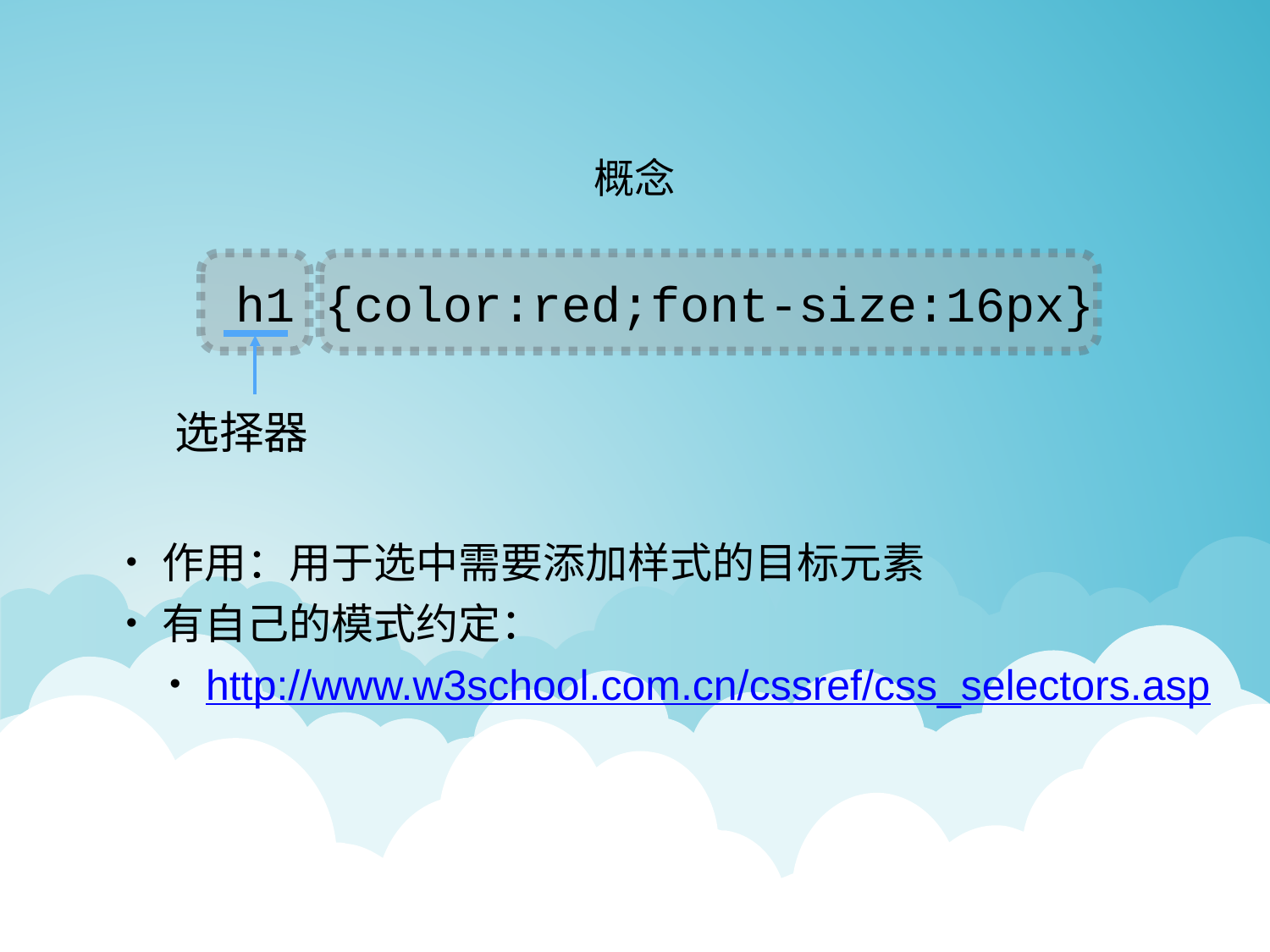

概念

h1 {color:red;font-size:16px}

选择器
作用：用于选中需要添加样式的目标元素
有自己的模式约定：
http://www.w3school.com.cn/cssref/css_selectors.asp